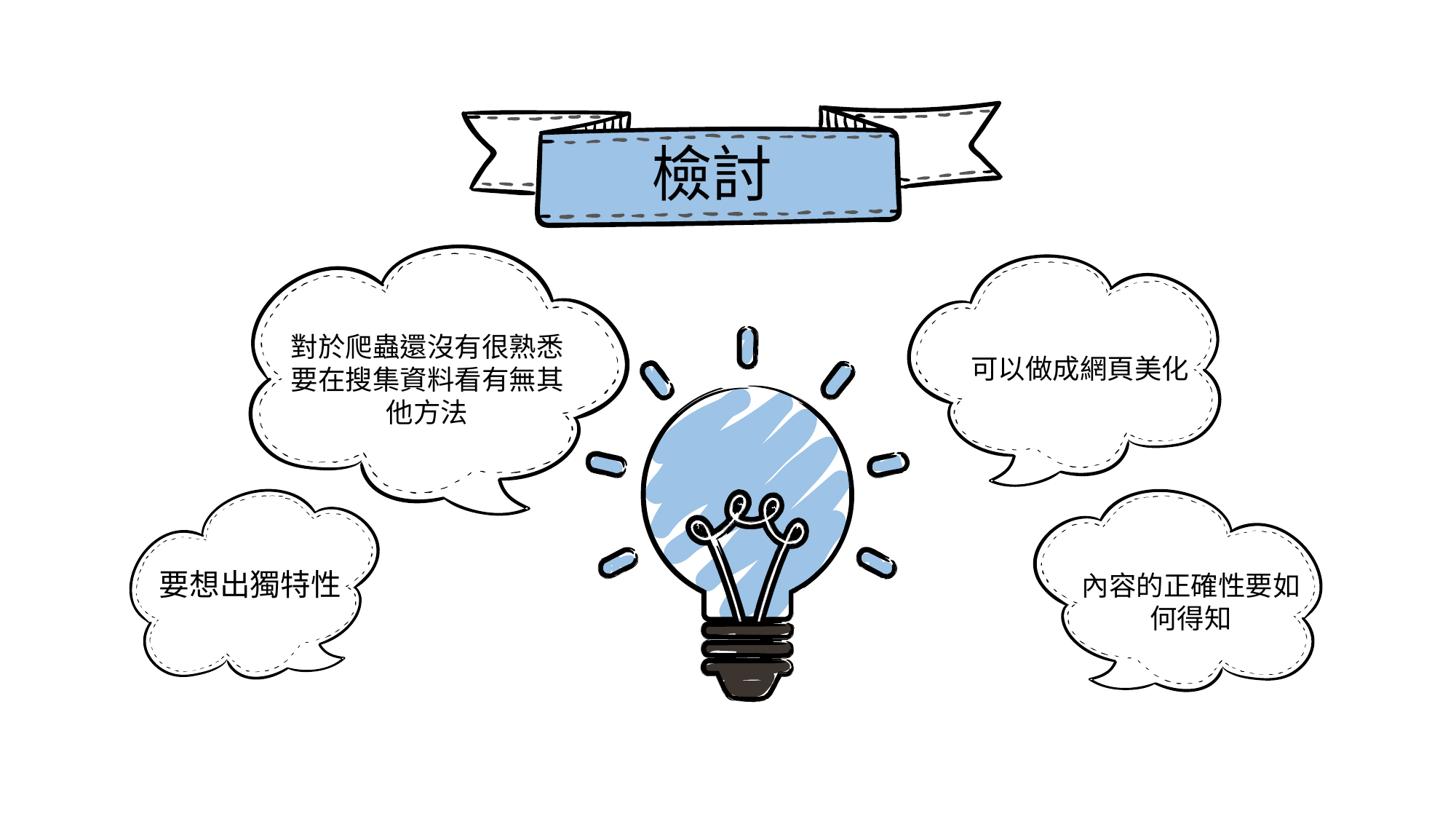

檢討

對於爬蟲還沒有很熟悉
要在搜集資料看有無其他方法

可以做成網頁美化

要想出獨特性
內容的正確性要如何得知